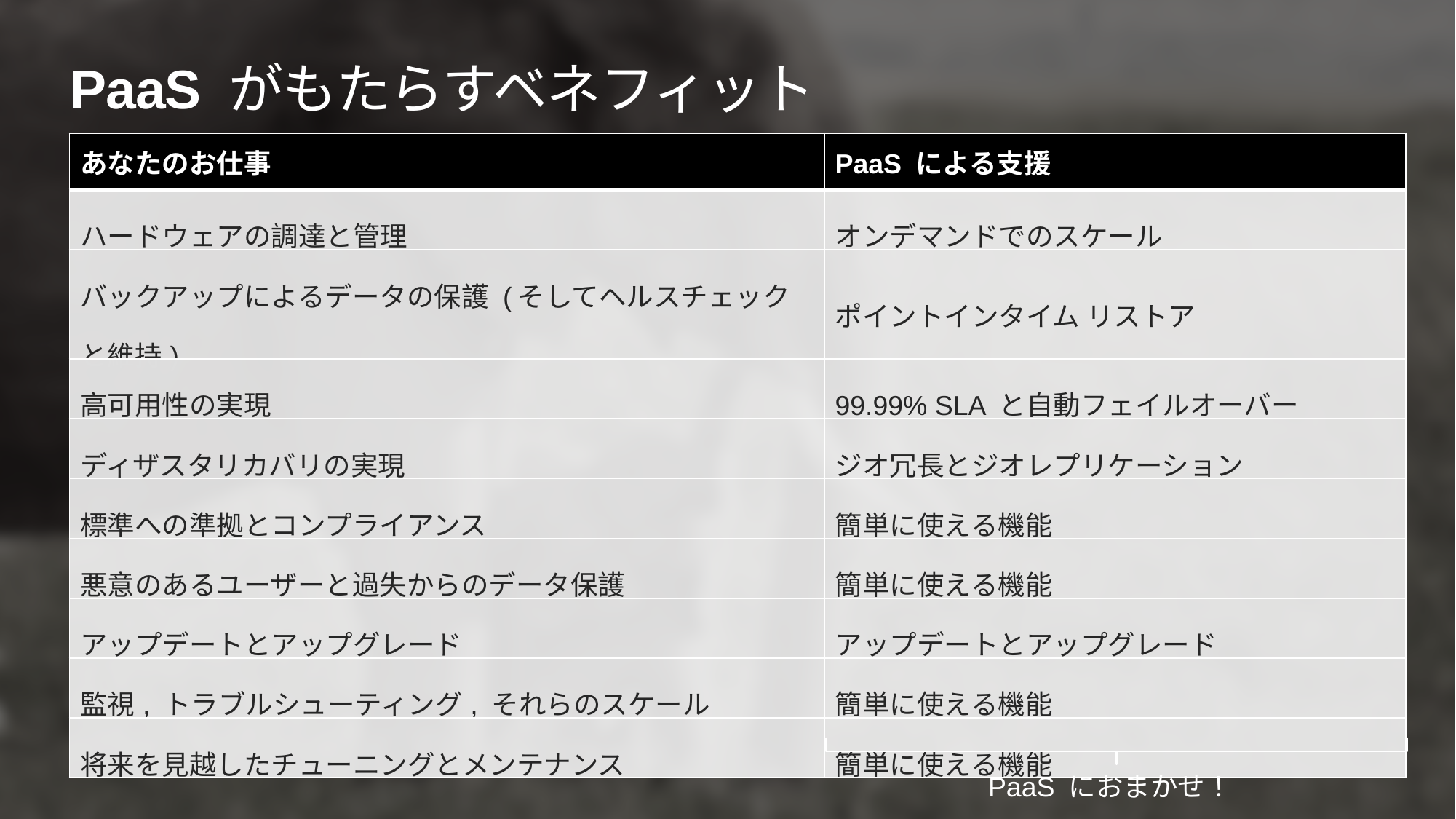

# PaaS がもたらすベネフィット
| あなたのお仕事 | PaaS による支援 |
| --- | --- |
| ハードウェアの調達と管理 | オンデマンドでのスケール |
| バックアップによるデータの保護 (そしてヘルスチェックと維持) | ポイントインタイム リストア |
| 高可用性の実現 | 99.99% SLA と自動フェイルオーバー |
| ディザスタリカバリの実現 | ジオ冗長とジオレプリケーション |
| 標準への準拠とコンプライアンス | 簡単に使える機能 |
| 悪意のあるユーザーと過失からのデータ保護 | 簡単に使える機能 |
| アップデートとアップグレード | アップデートとアップグレード |
| 監視, トラブルシューティング, それらのスケール | 簡単に使える機能 |
| 将来を見越したチューニングとメンテナンス | 簡単に使える機能 |

PaaS におまかせ！